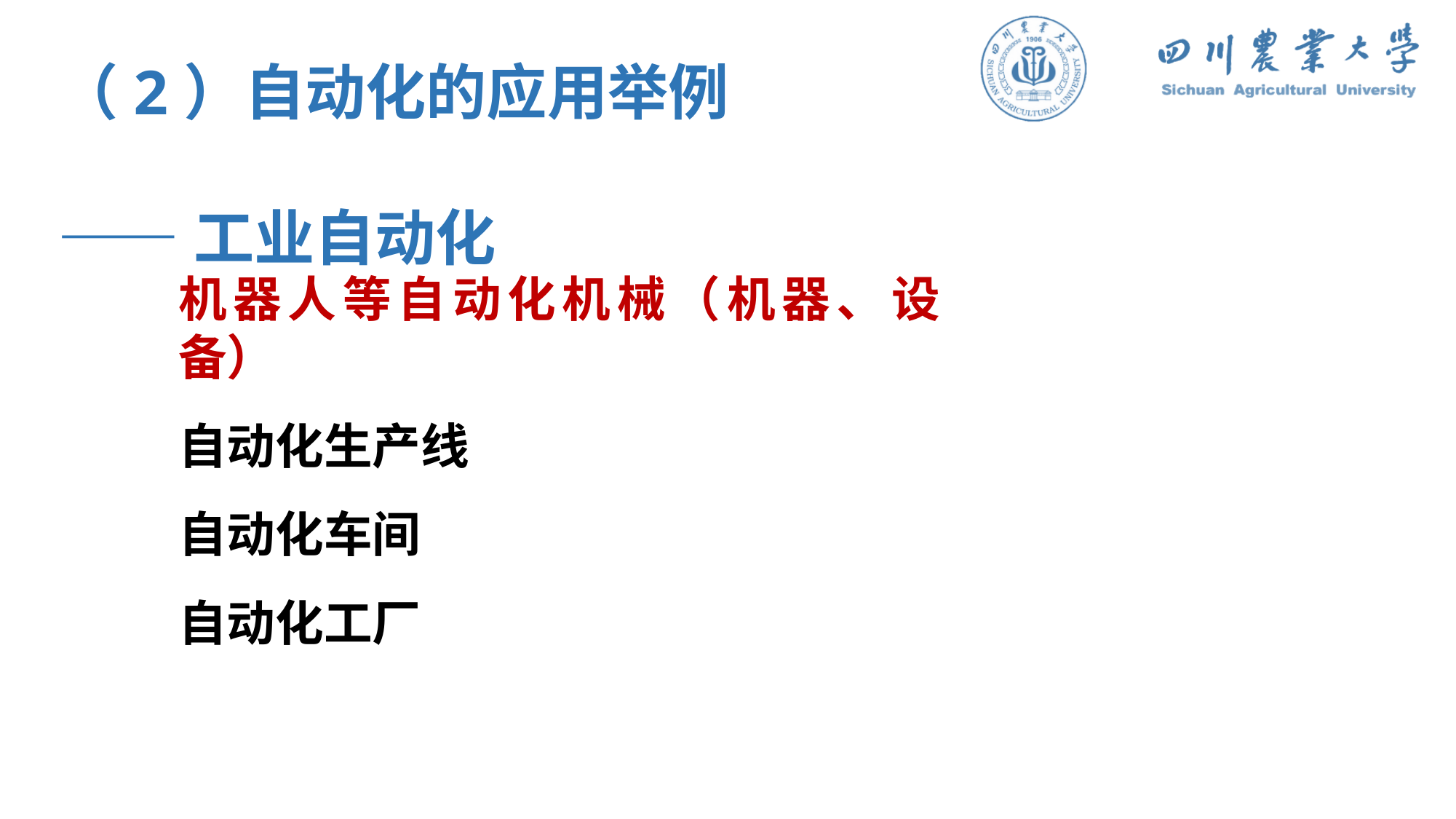

（2）自动化的应用举例
								——工业自动化
机器人等自动化机械（机器、设备）
自动化生产线
自动化车间
自动化工厂